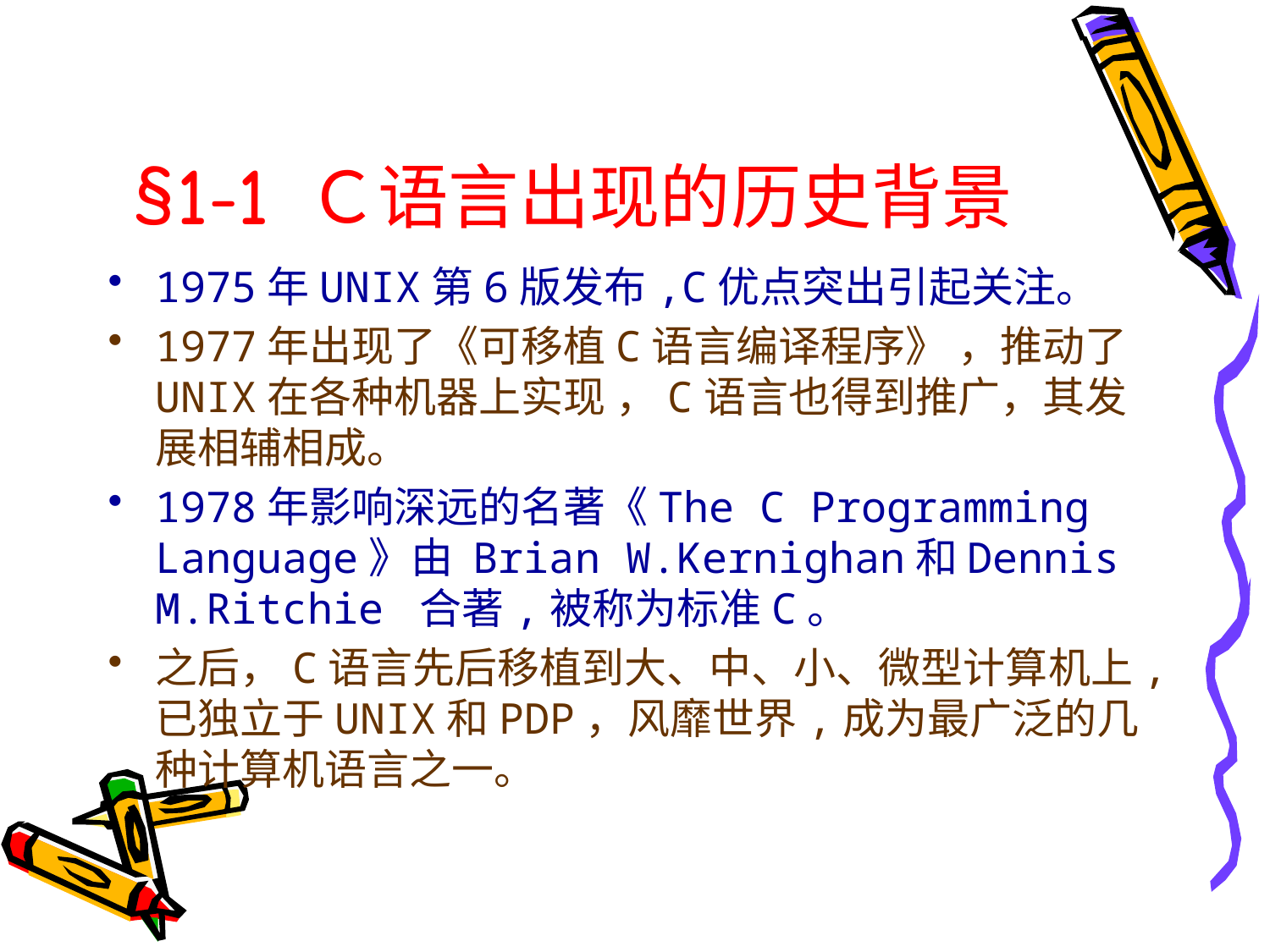

# §1-1 Ｃ语言出现的历史背景
1975年UNIX第6版发布,C优点突出引起关注。
1977年出现了《可移植C语言编译程序》 ，推动了UNIX在各种机器上实现 ，C语言也得到推广，其发展相辅相成。
1978年影响深远的名著《The C Programming Language》由 Brian W.Kernighan和Dennis M.Ritchie 合著,被称为标准C。
之后，C语言先后移植到大、中、小、微型计算机上,已独立于UNIX和PDP，风靡世界,成为最广泛的几种计算机语言之一。